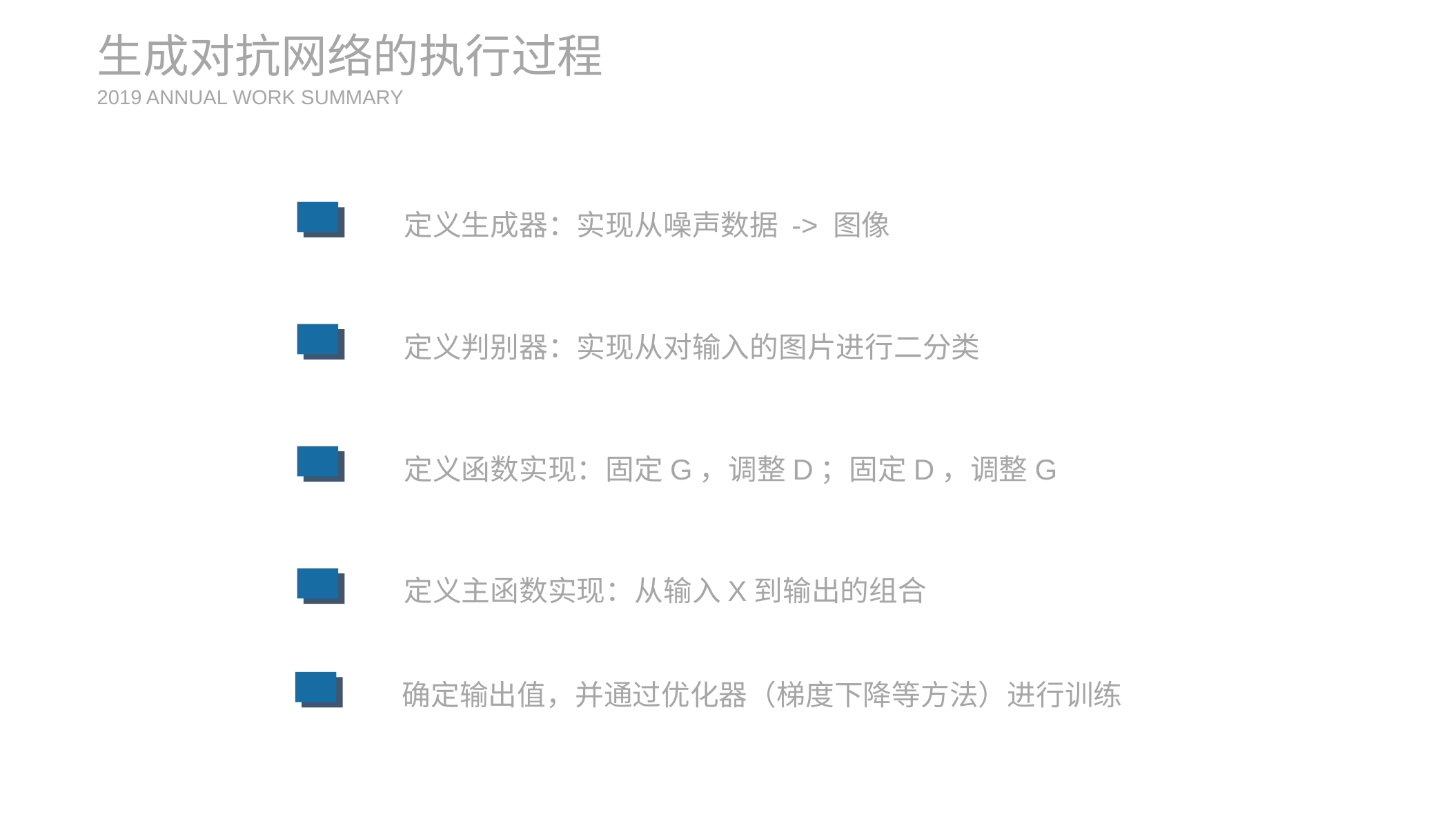

生成对抗网络的执行过程
2019 ANNUAL WORK SUMMARY
定义生成器：实现从噪声数据 -> 图像

定义判别器：实现从对输入的图片进行二分类

定义函数实现：固定G，调整D；固定D，调整G

定义主函数实现：从输入X到输出的组合

确定输出值，并通过优化器（梯度下降等方法）进行训练